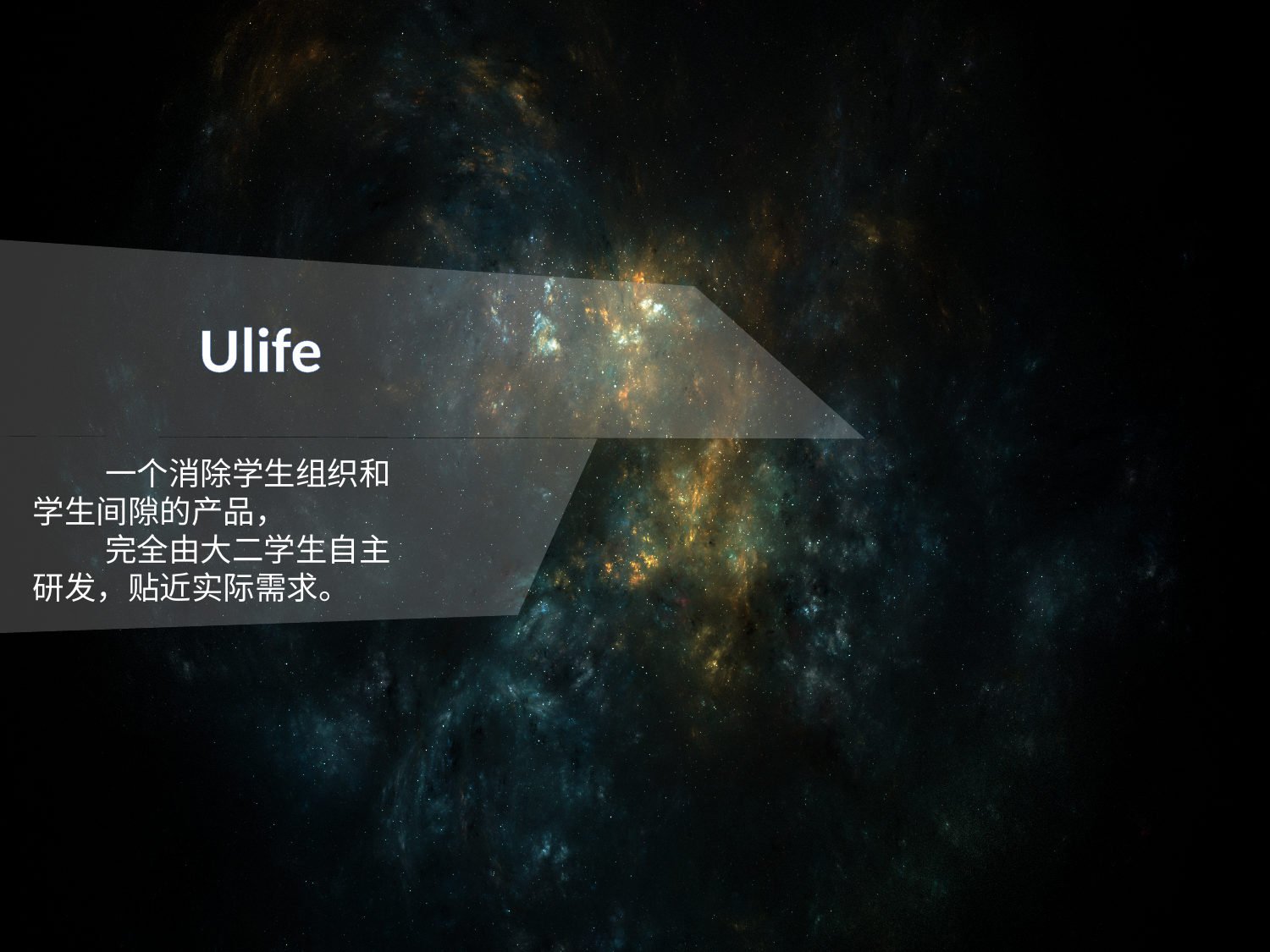

Ulife
         一个消除学生组织和学生间隙的产品，
         完全由大二学生自主研发，贴近实际需求。